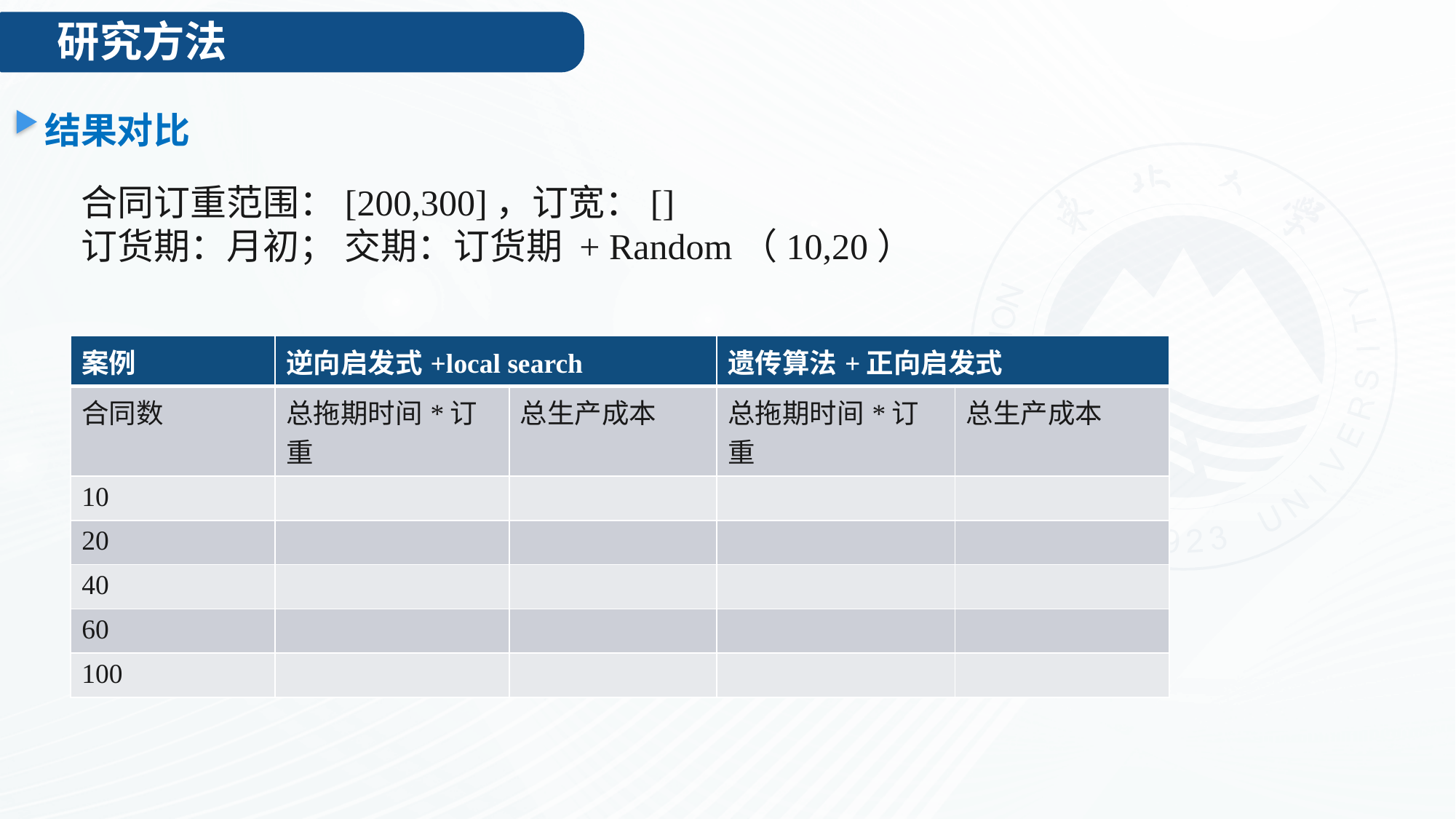

研究方法
结果对比

合同订重范围：[200,300]，订宽：[]
订货期：月初； 交期：订货期 + Random（10,20）
| 案例 | 逆向启发式+local search |  | 遗传算法+正向启发式 | 正向启发式 |
| --- | --- | --- | --- | --- |
| 合同数 | 总拖期时间\*订重 | 总生产成本 | 总拖期时间\*订重 | 总生产成本 |
| 10 |  |  |  |  |
| 20 |  |  |  |  |
| 40 |  |  |  |  |
| 60 |  |  |  |  |
| 100 |  |  |  |  |